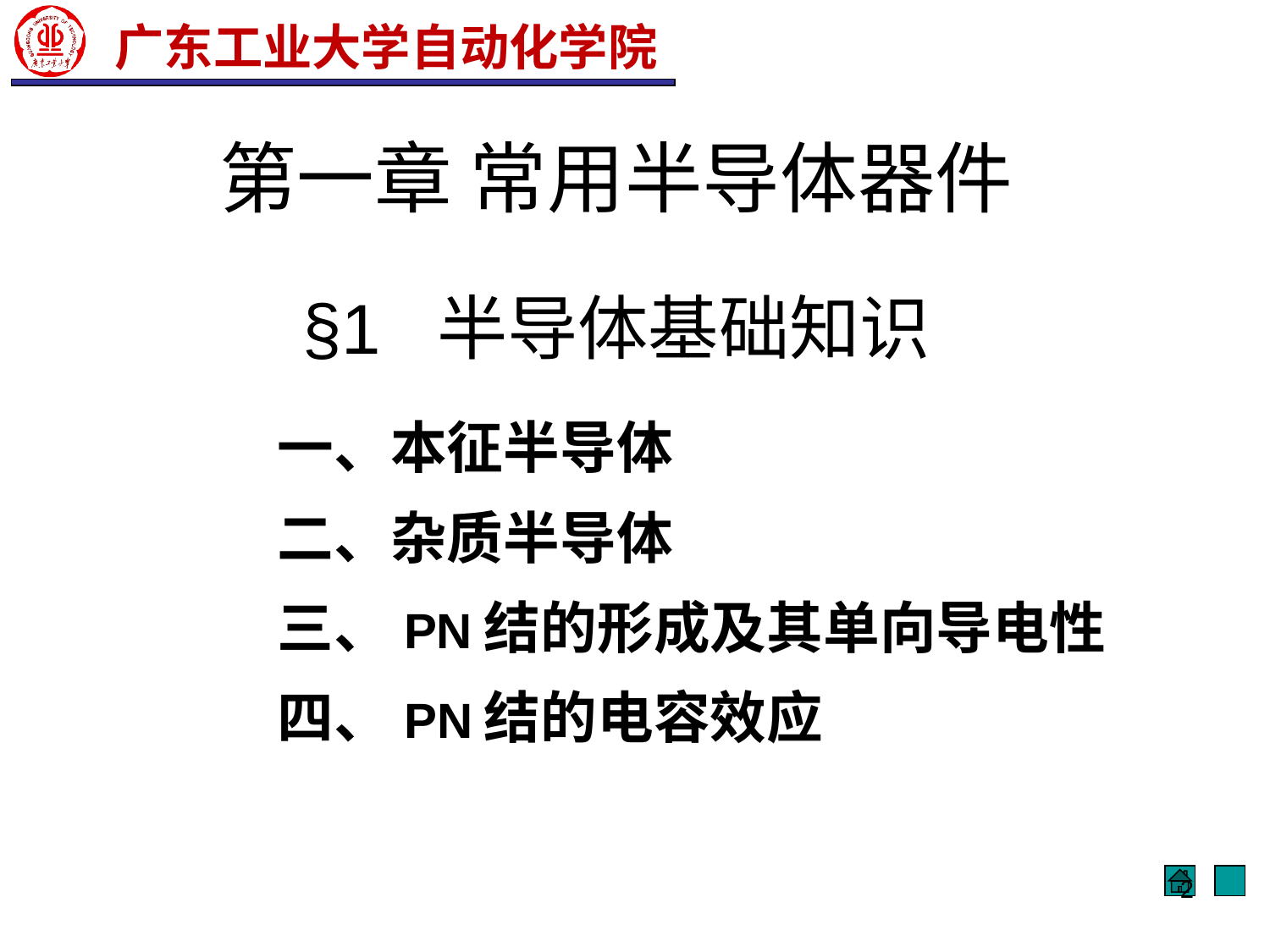

第一章 常用半导体器件
# §1  半导体基础知识
一、本征半导体
二、杂质半导体
三、PN结的形成及其单向导电性
四、PN结的电容效应
2